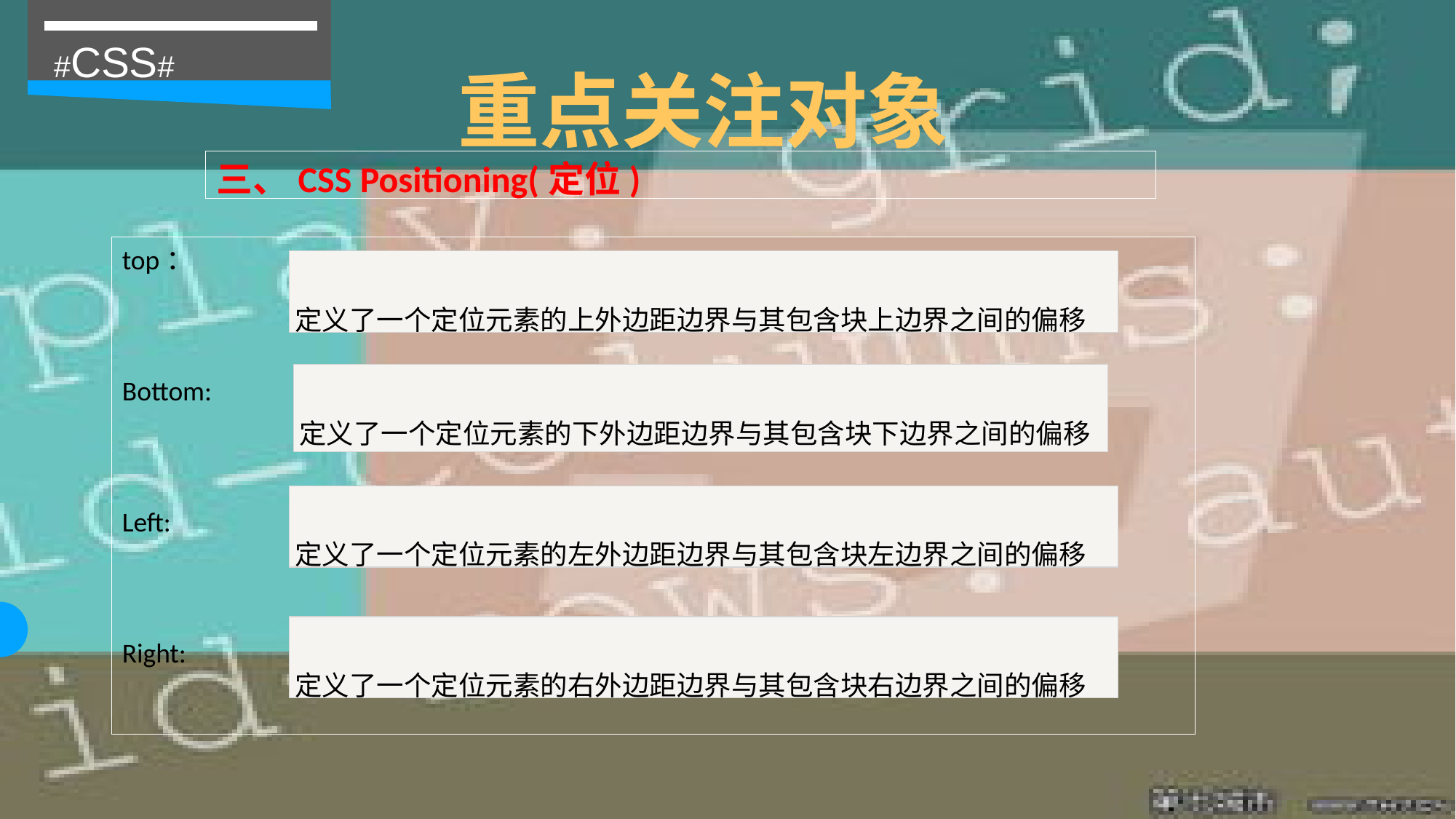

#CSS#
重点关注对象
三、CSS Positioning(定位)

top：

Bottom:

Left:

Right:
| 定义了一个定位元素的上外边距边界与其包含块上边界之间的偏移 |
| --- |
| 定义了一个定位元素的下外边距边界与其包含块下边界之间的偏移 |
| --- |
| 定义了一个定位元素的左外边距边界与其包含块左边界之间的偏移 |
| --- |

| 定义了一个定位元素的右外边距边界与其包含块右边界之间的偏移 |
| --- |